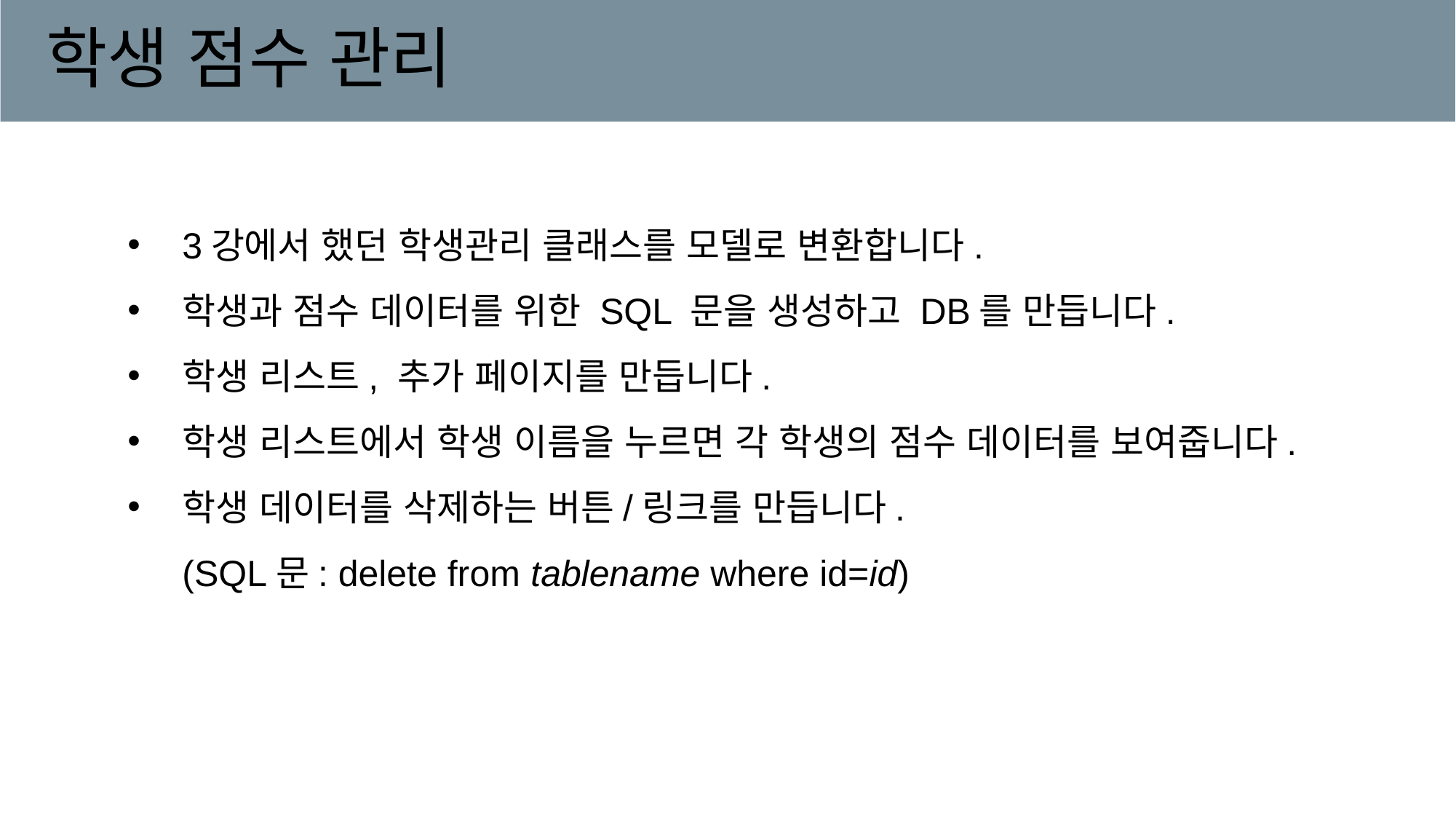

# 학생 점수 관리
3강에서 했던 학생관리 클래스를 모델로 변환합니다.
학생과 점수 데이터를 위한 SQL 문을 생성하고 DB를 만듭니다.
학생 리스트, 추가 페이지를 만듭니다.
학생 리스트에서 학생 이름을 누르면 각 학생의 점수 데이터를 보여줍니다.
학생 데이터를 삭제하는 버튼/링크를 만듭니다.
(SQL문: delete from tablename where id=id)